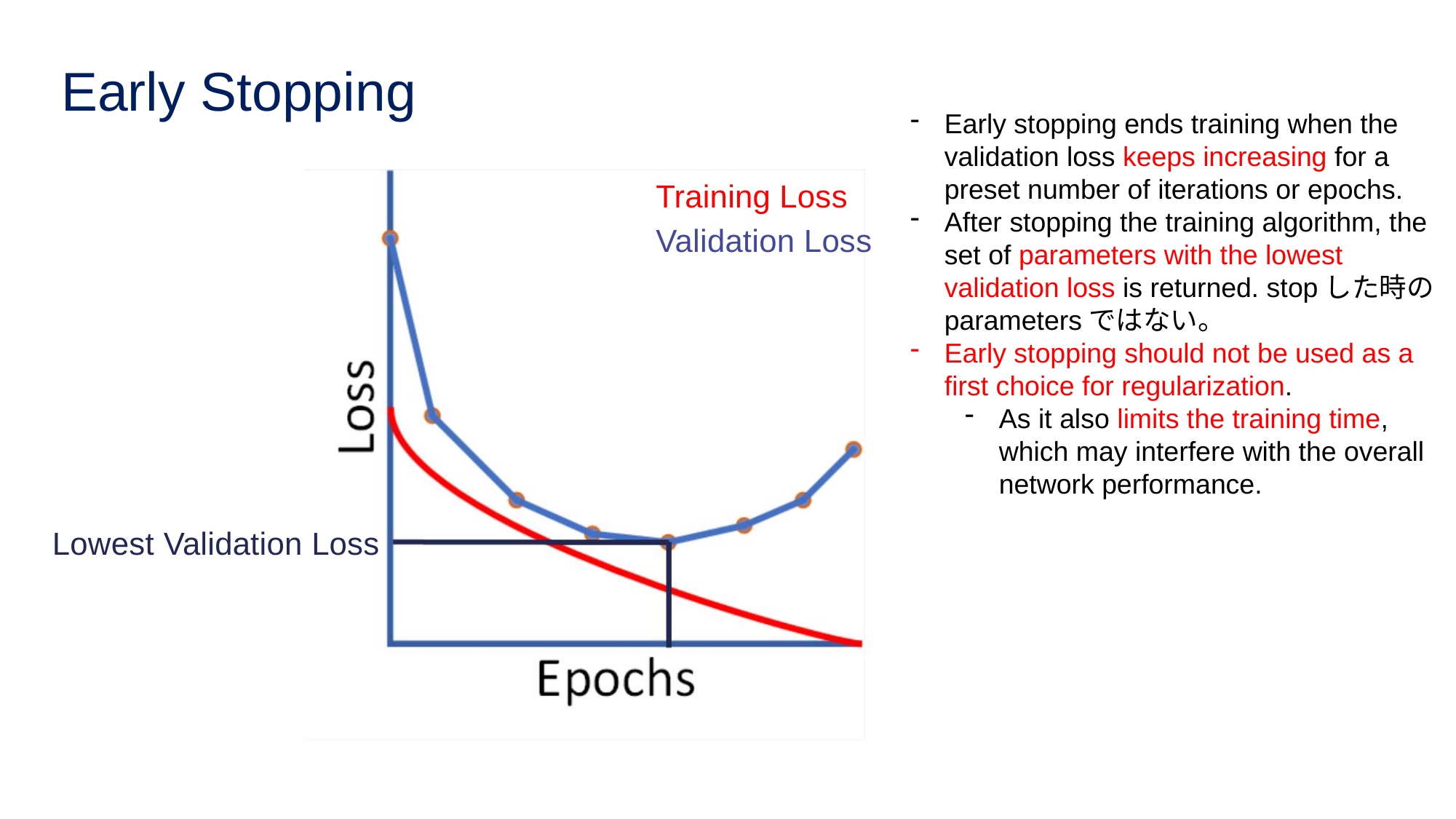

Early Stopping
Early stopping ends training when the validation loss keeps increasing for a preset number of iterations or epochs.
After stopping the training algorithm, the set of parameters with the lowest validation loss is returned. stopした時のparametersではない。
Early stopping should not be used as a first choice for regularization.
As it also limits the training time, which may interfere with the overall network performance.
Training Loss
Validation Loss
Lowest Validation Loss